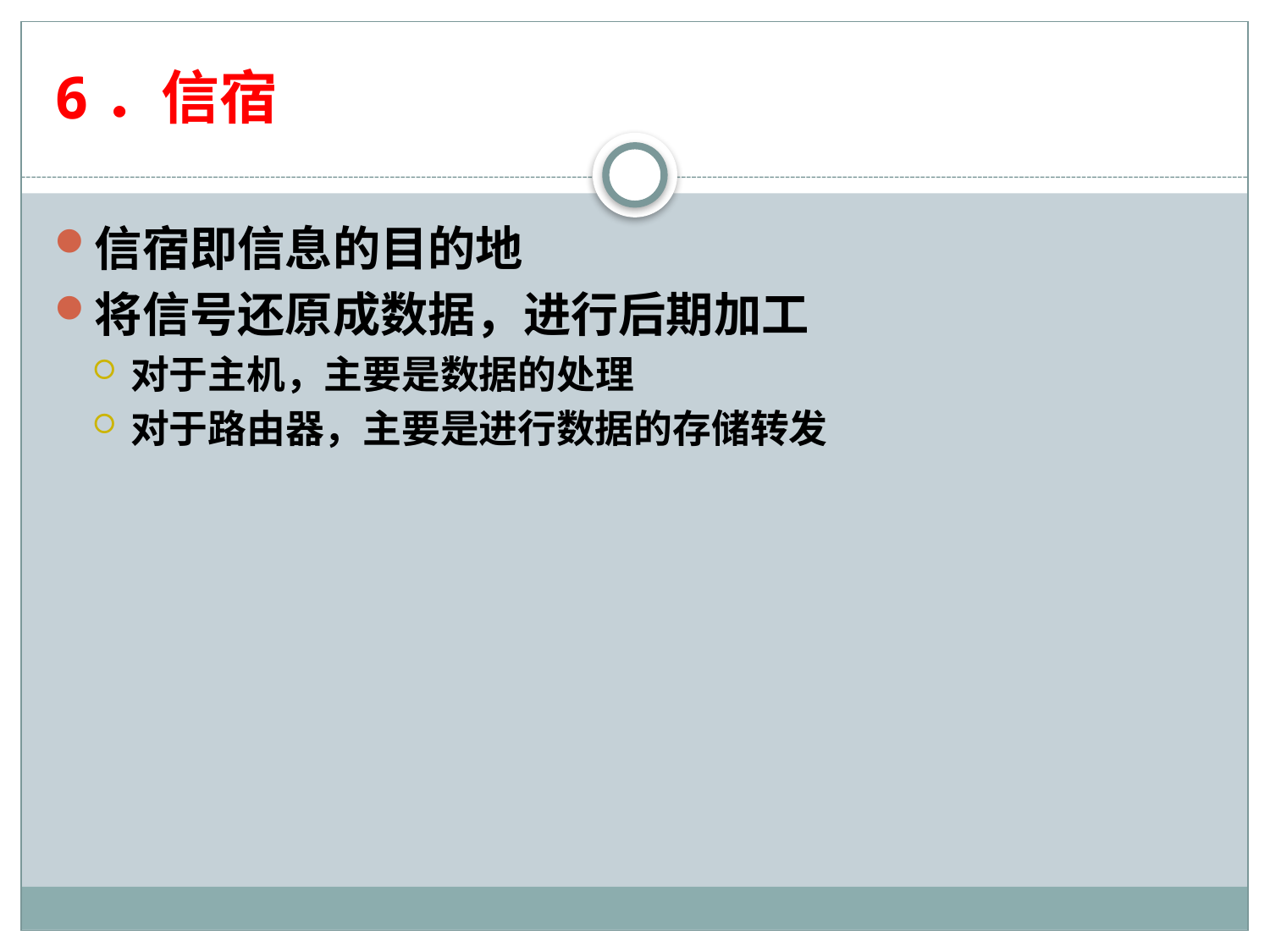

# 6．信宿
信宿即信息的目的地
将信号还原成数据，进行后期加工
对于主机，主要是数据的处理
对于路由器，主要是进行数据的存储转发